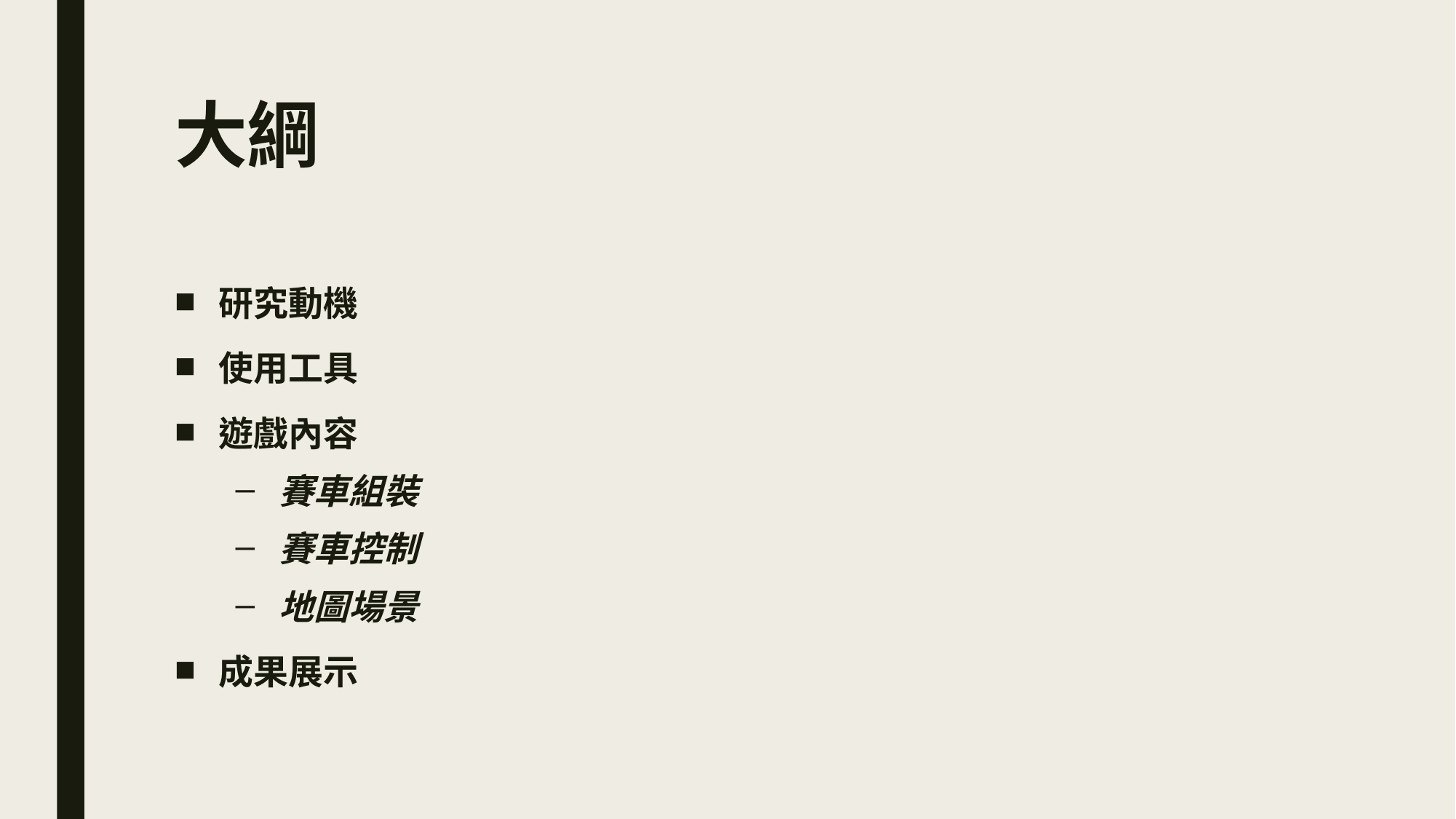

# 大綱
研究動機
使用工具
遊戲內容
賽車組裝
賽車控制
地圖場景
成果展示